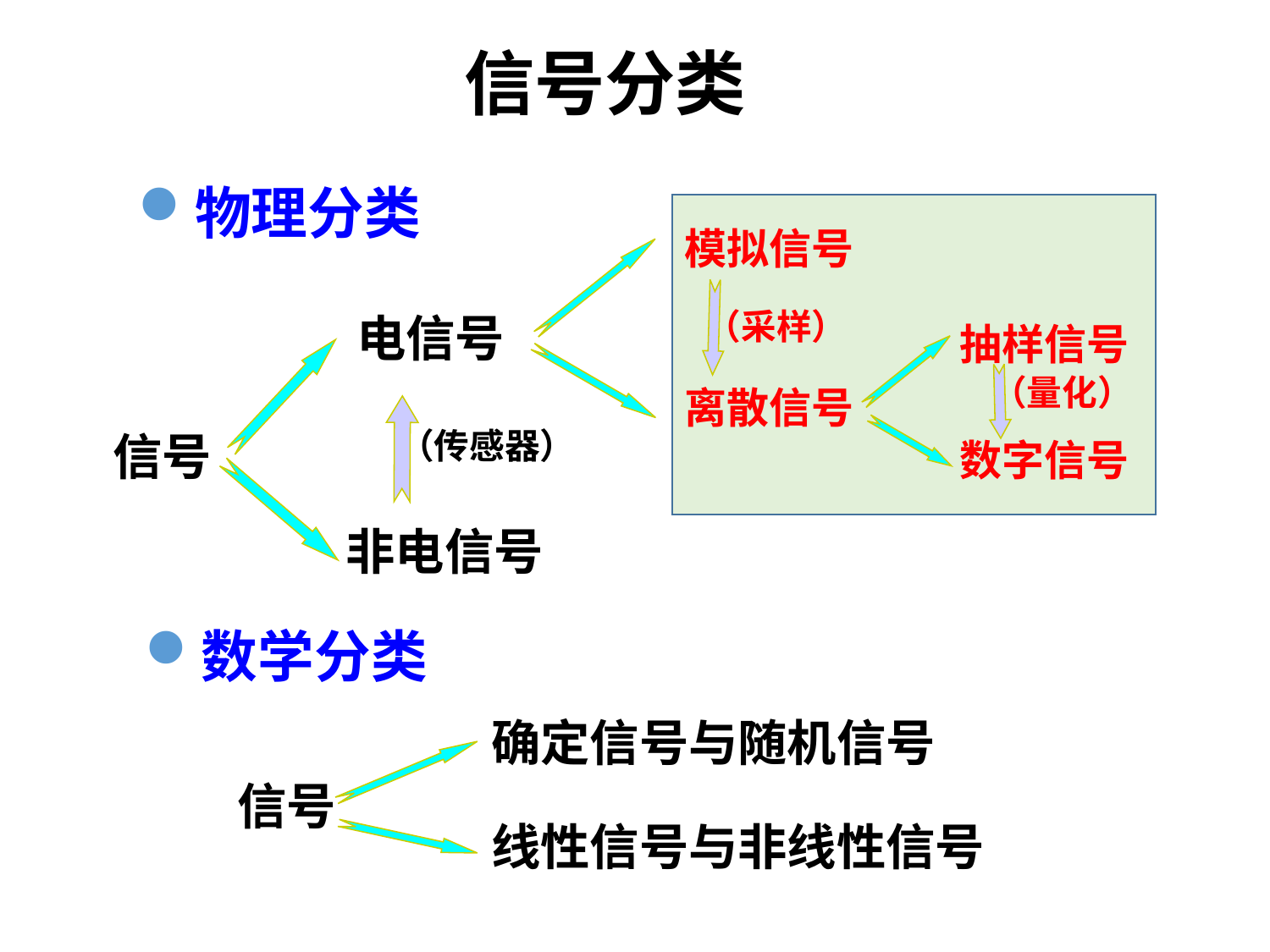

信号分类
物理分类

模拟信号

（采样）
电信号
抽样信号

（量化）

离散信号

（传感器）
信号
数字信号

非电信号
数学分类
确定信号与随机信号

信号
线性信号与非线性信号